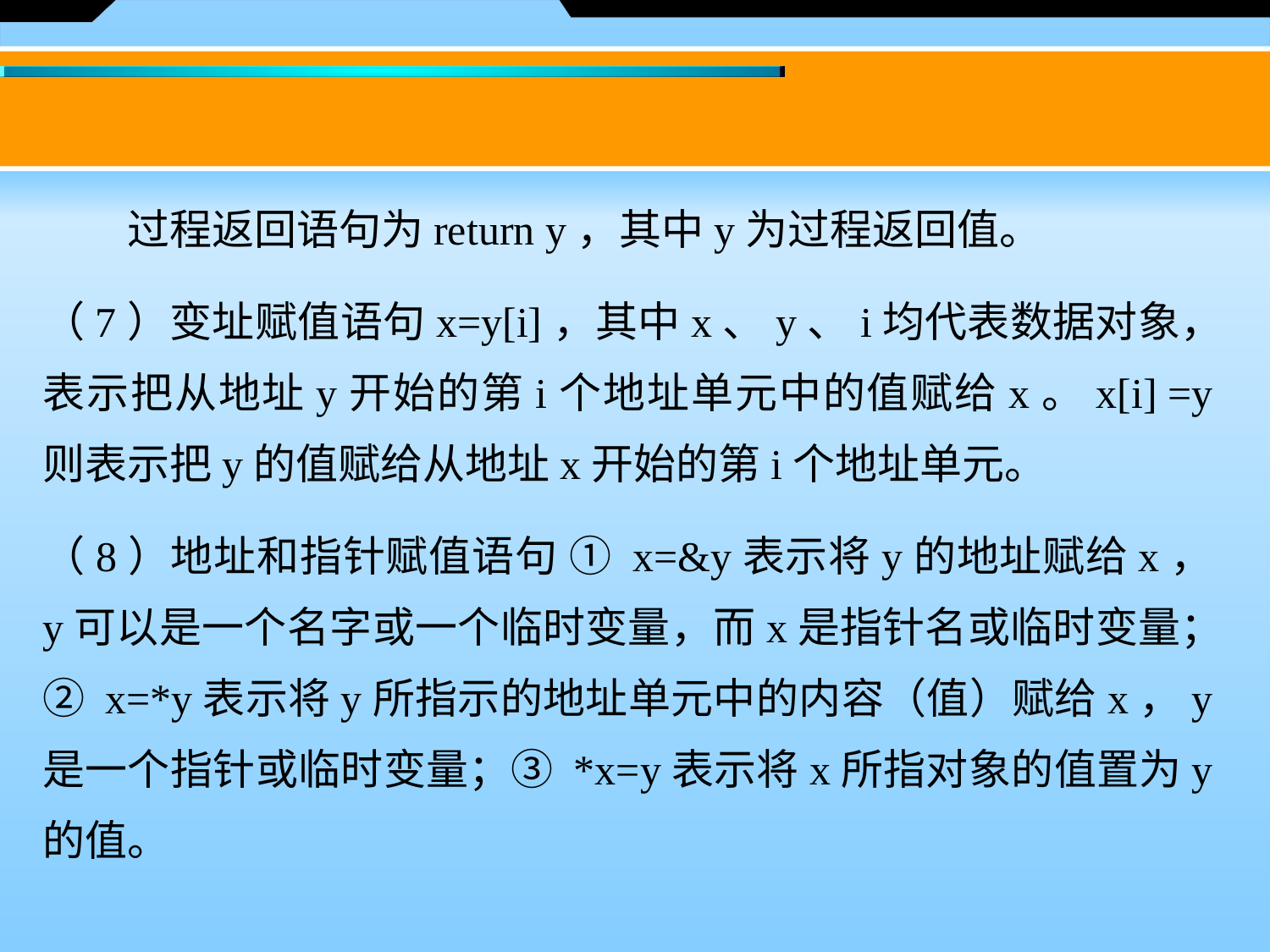

过程返回语句为return y，其中y为过程返回值。
（7）变址赋值语句x=y[i]，其中x、y、i均代表数据对象，表示把从地址y开始的第i个地址单元中的值赋给x。x[i] =y则表示把y的值赋给从地址x开始的第i个地址单元。
（8）地址和指针赋值语句 ① x=&y表示将y的地址赋给x，y可以是一个名字或一个临时变量，而x是指针名或临时变量；② x=*y表示将y所指示的地址单元中的内容（值）赋给x，y是一个指针或临时变量；③ *x=y表示将x所指对象的值置为y的值。